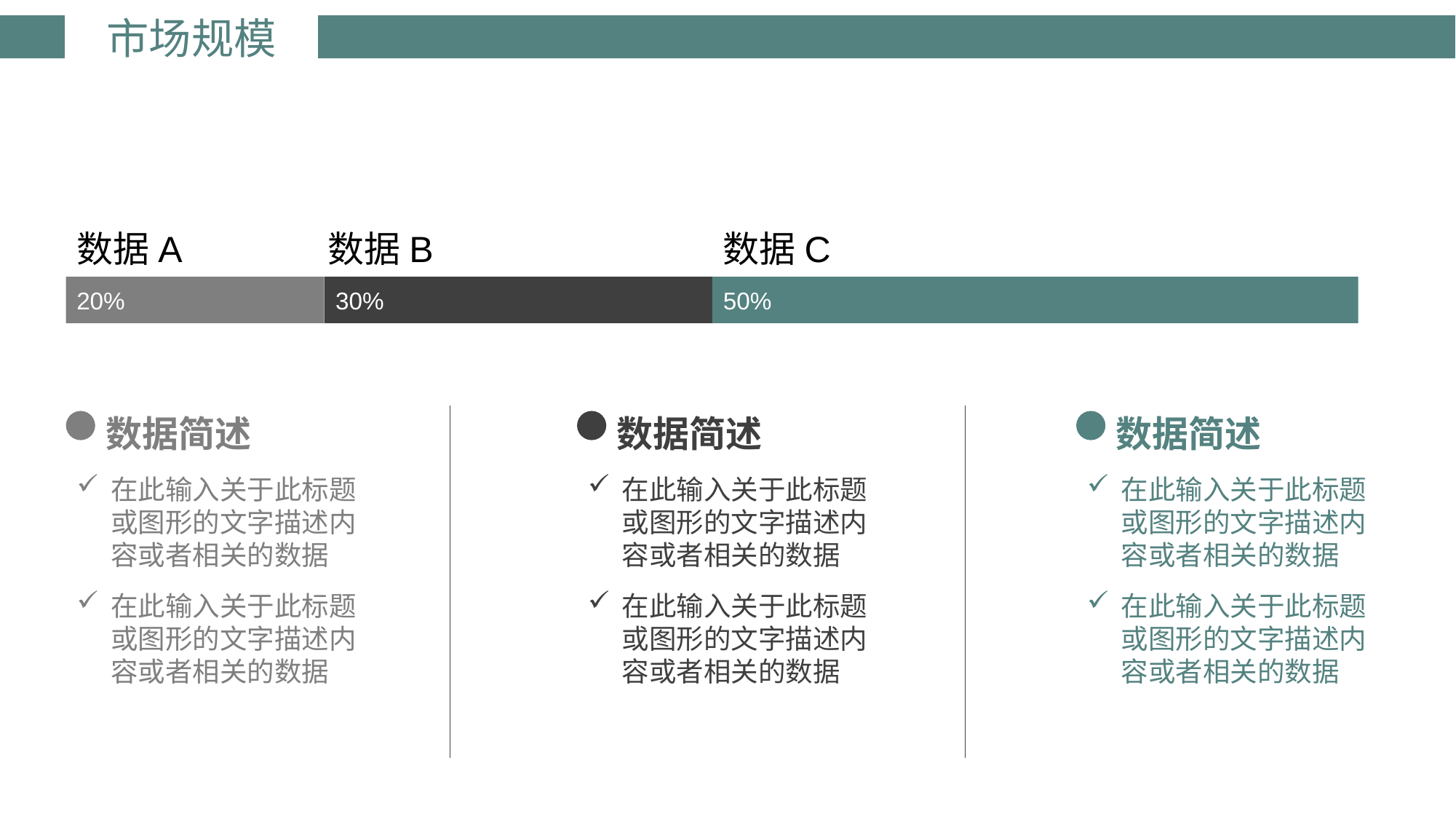

# 市场规模
数据A
数据B
数据C
20%
30%
50%
数据简述
数据简述
数据简述

在此输入关于此标题或图形的文字描述内容或者相关的数据
在此输入关于此标题或图形的文字描述内容或者相关的数据
在此输入关于此标题或图形的文字描述内容或者相关的数据
在此输入关于此标题或图形的文字描述内容或者相关的数据
在此输入关于此标题或图形的文字描述内容或者相关的数据
在此输入关于此标题或图形的文字描述内容或者相关的数据